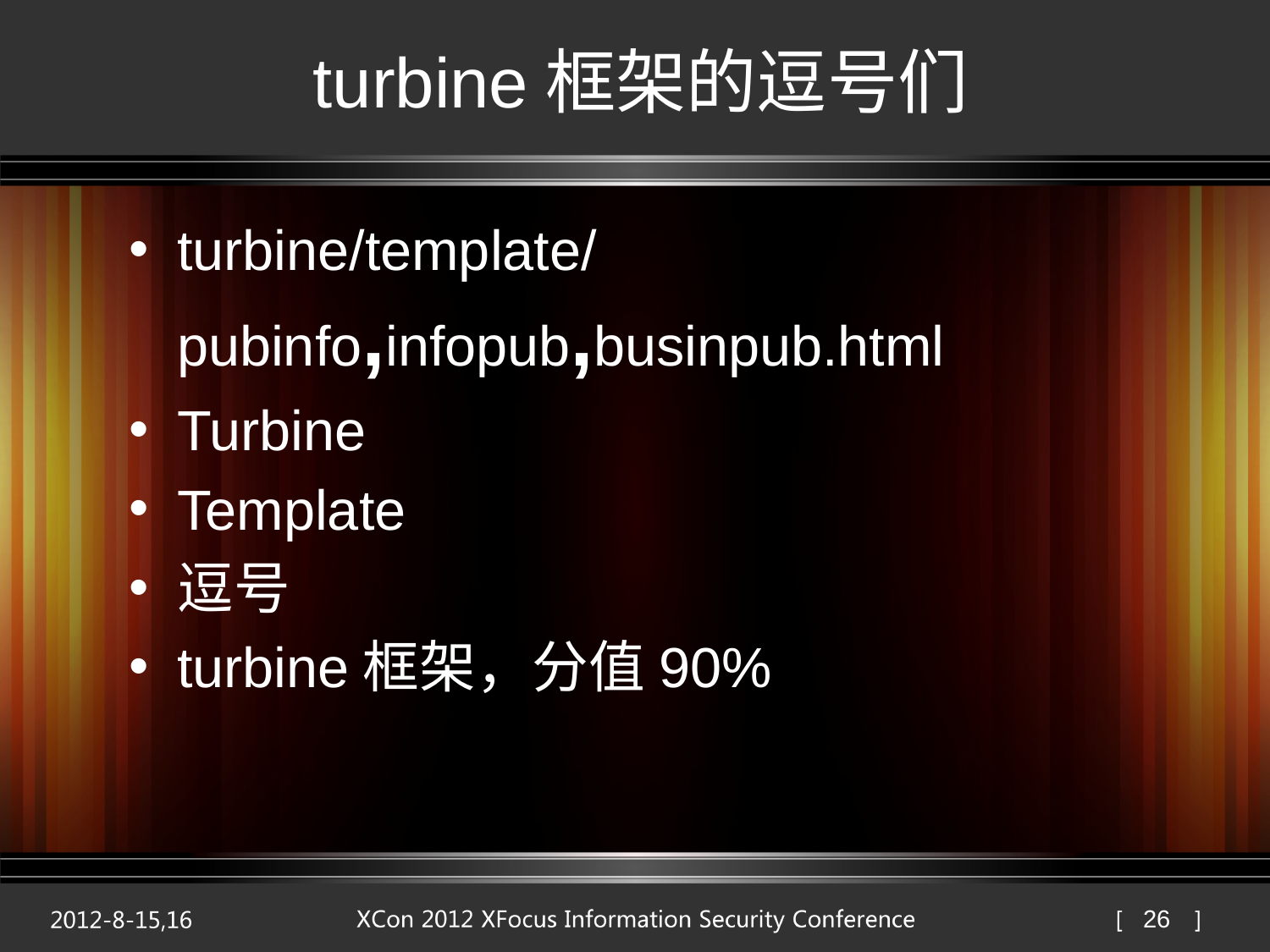

# turbine框架的逗号们
turbine/template/pubinfo,infopub,businpub.html
Turbine
Template
逗号
turbine框架，分值90%
26